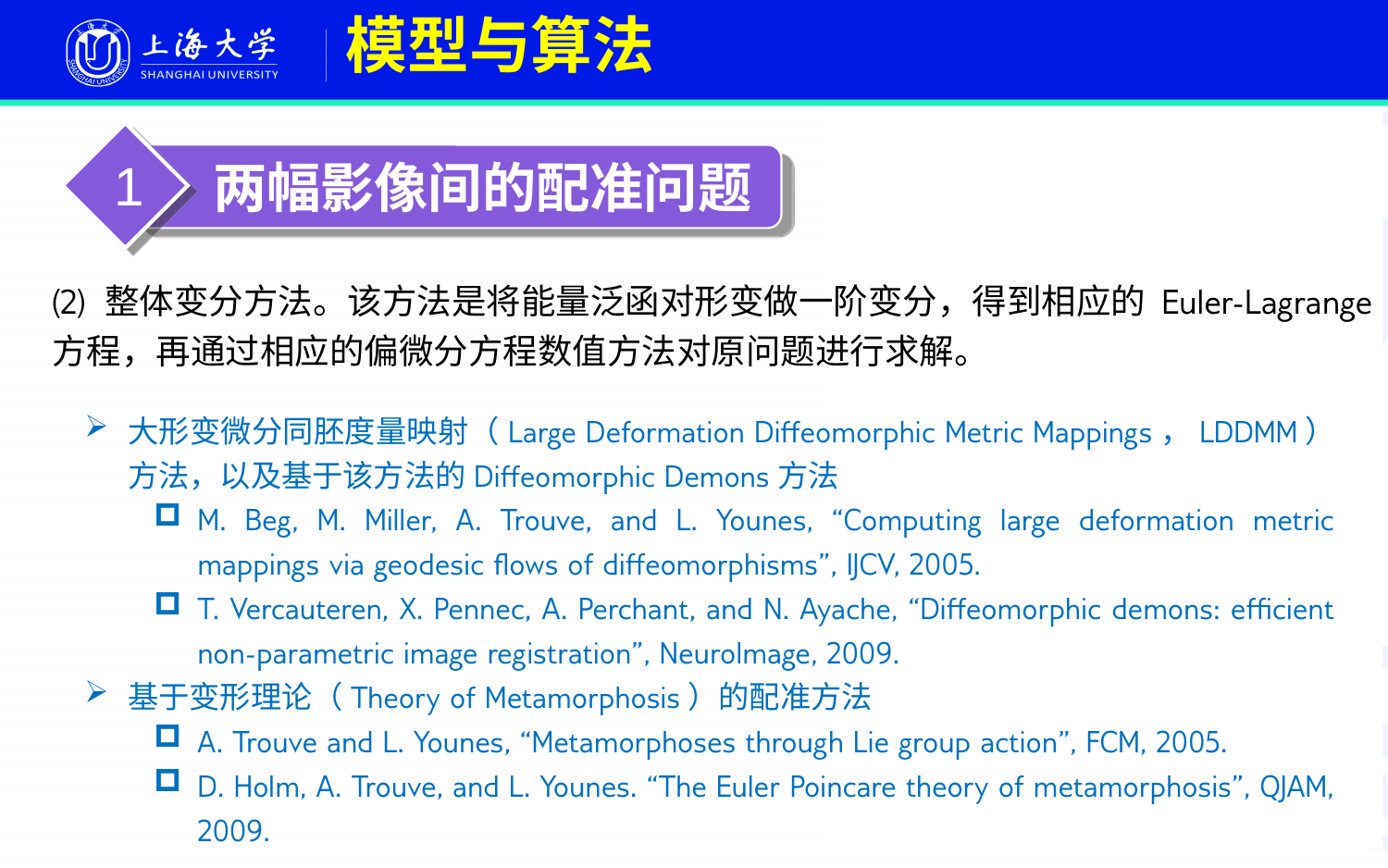

# 模型与算法

1

 两幅影像间的配准问题
(2) 整体变分方法。该方法是将能量泛函对形变做一阶变分，得到相应的 Euler-Lagrange方程，再通过相应的偏微分方程数值方法对原问题进行求解。
大形变微分同胚度量映射（Large Deformation Diffeomorphic Metric Mappings，LDDMM）方法，以及基于该方法的Diffeomorphic Demons方法
M. Beg, M. Miller, A. Trouve, and L. Younes, “Computing large deformation metric mappings via geodesic flows of diffeomorphisms”, IJCV, 2005.
T. Vercauteren, X. Pennec, A. Perchant, and N. Ayache, “Diffeomorphic demons: efficient non-parametric image registration”, NeuroImage, 2009.
基于变形理论（Theory of Metamorphosis）的配准方法
A. Trouve and L. Younes, “Metamorphoses through Lie group action”, FCM, 2005.
D. Holm, A. Trouve, and L. Younes. “The Euler Poincare theory of metamorphosis”, QJAM, 2009.